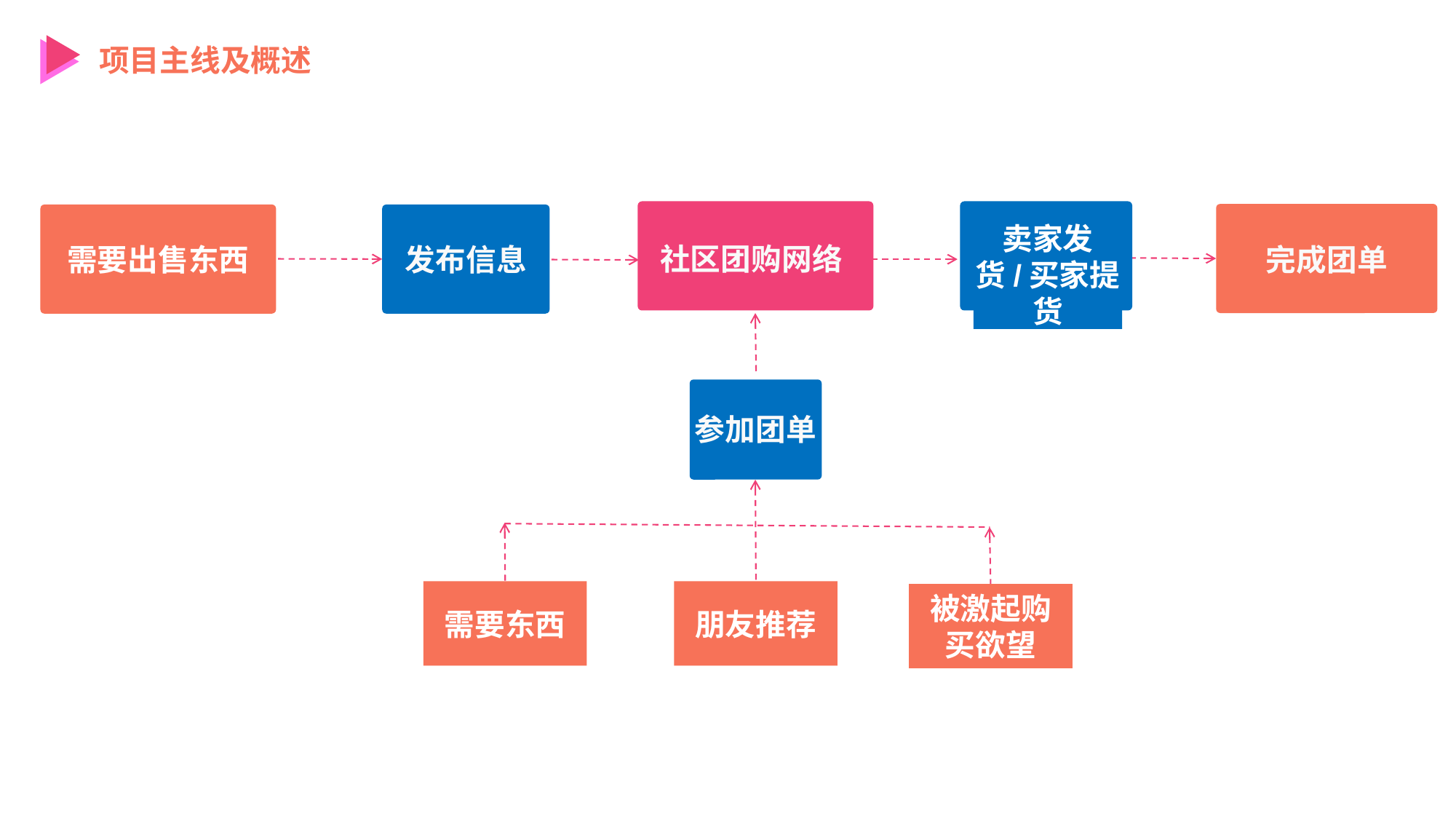

项目主线及概述

社区团购网络

卖家发货/买家提货

需要出售东西

发布信息
完成团单

参加团单
需要东西
朋友推荐
被激起购买欲望